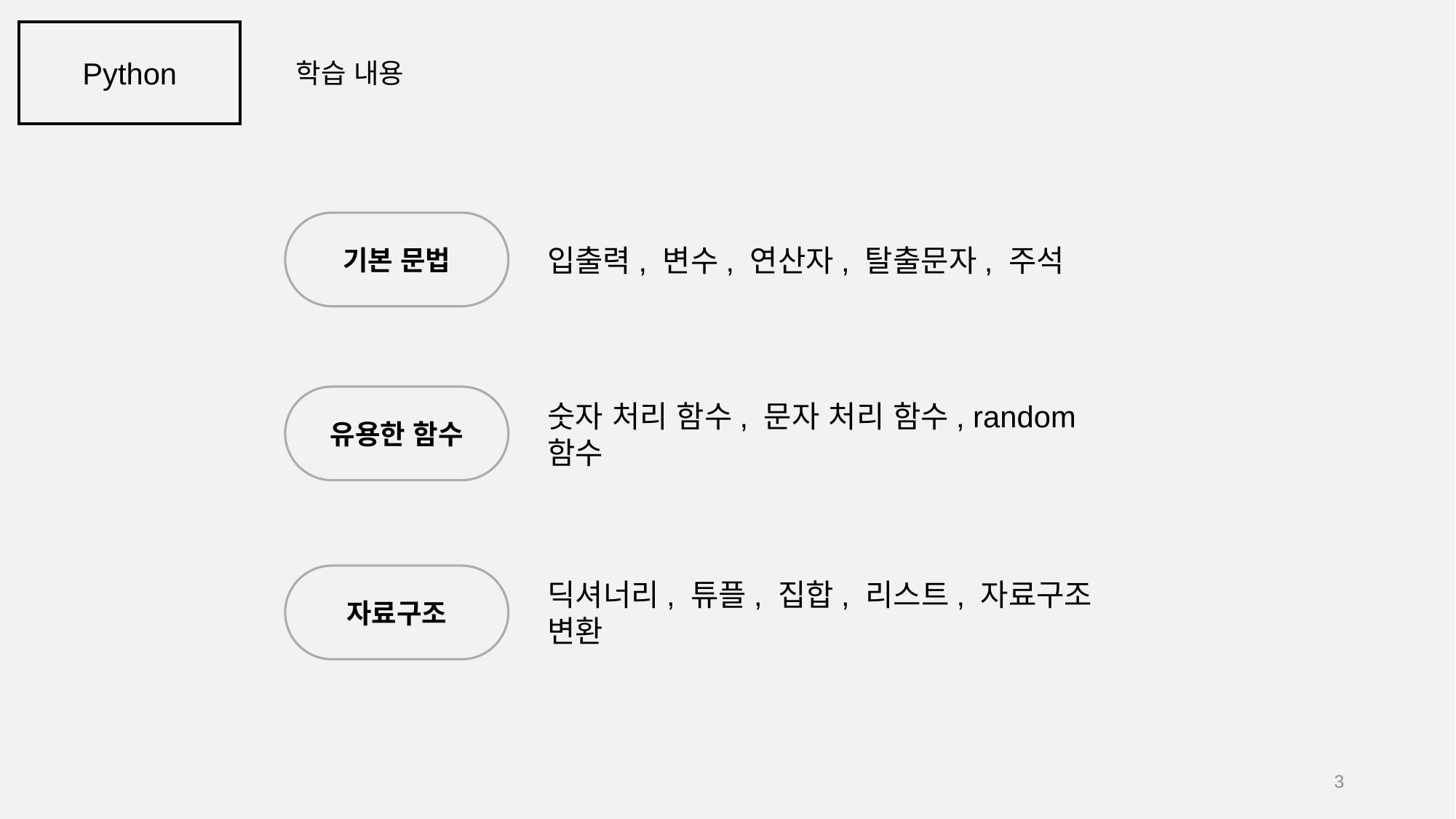

Python
학습 내용
기본 문법
입출력, 변수, 연산자, 탈출문자, 주석
유용한 함수
숫자 처리 함수, 문자 처리 함수, random함수
자료구조
딕셔너리, 튜플, 집합, 리스트, 자료구조 변환
3